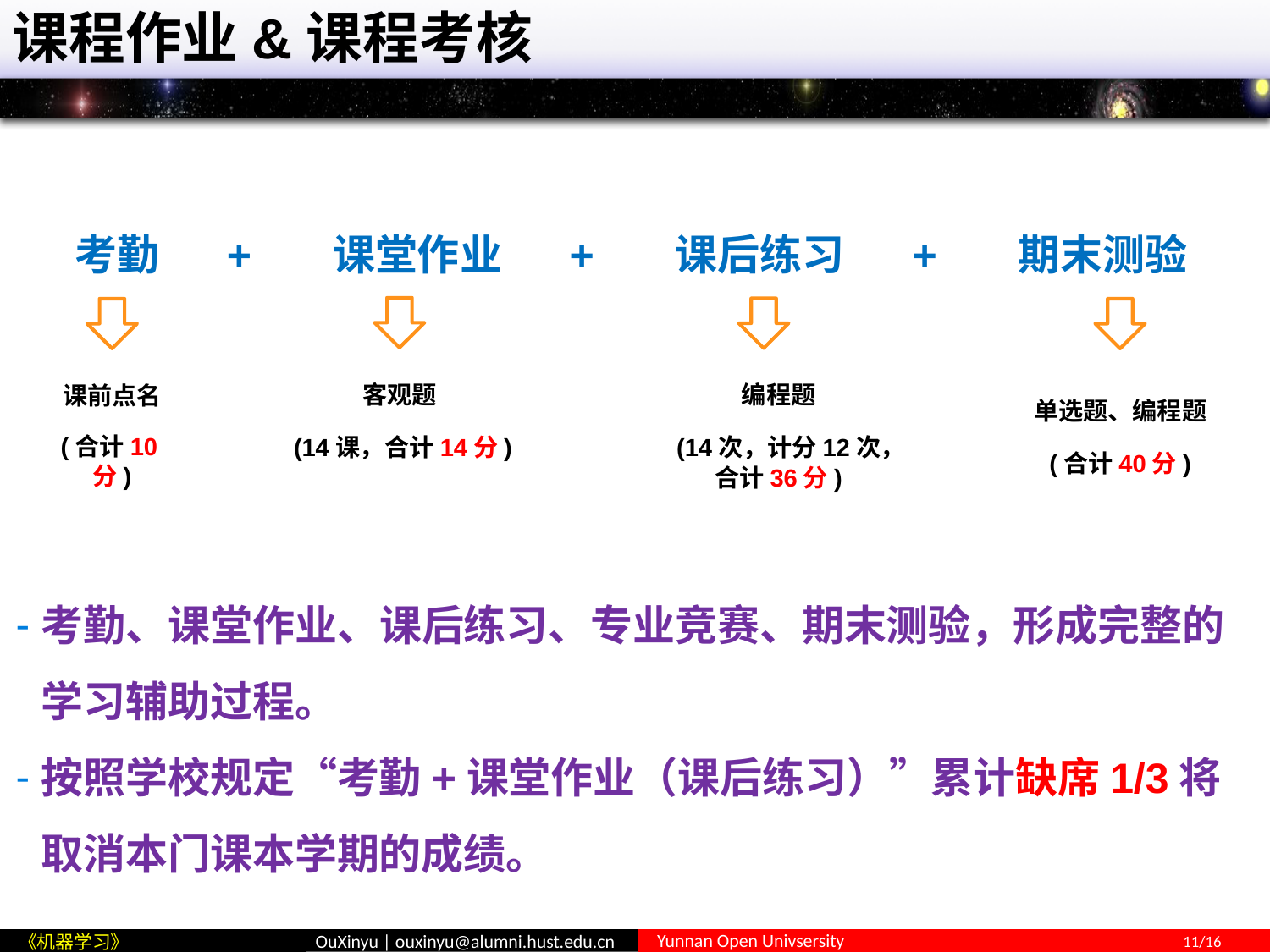

# 课程作业&课程考核
考勤      +      课堂作业      +      课后练习      +      期末测验

客观题
 (14课，合计14分)
编程题
(14次，计分12次，合计36分)
课前点名
(合计10分)
单选题、编程题
(合计40分)
考勤、课堂作业、课后练习、专业竞赛、期末测验，形成完整的学习辅助过程。
按照学校规定“考勤+课堂作业（课后练习）”累计缺席1/3将取消本门课本学期的成绩。